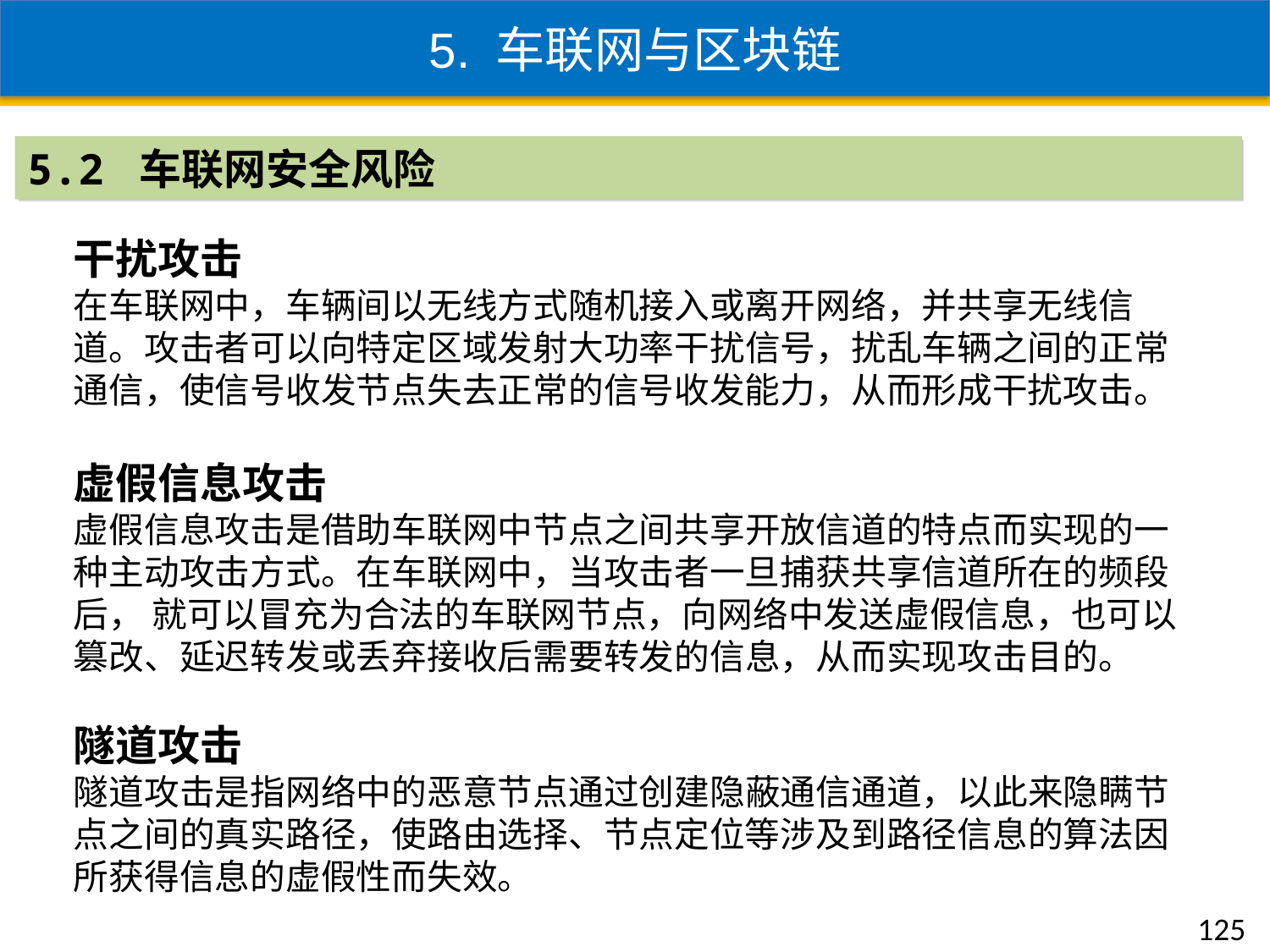

5. 车联网与区块链
5.2 车联网安全风险
干扰攻击
在车联网中，车辆间以无线方式随机接入或离开网络，并共享无线信道。攻击者可以向特定区域发射大功率干扰信号，扰乱车辆之间的正常通信，使信号收发节点失去正常的信号收发能力，从而形成干扰攻击。

虚假信息攻击
虚假信息攻击是借助车联网中节点之间共享开放信道的特点而实现的一种主动攻击方式。在车联网中，当攻击者一旦捕获共享信道所在的频段后， 就可以冒充为合法的车联网节点，向网络中发送虚假信息，也可以篡改、延迟转发或丢弃接收后需要转发的信息，从而实现攻击目的。

隧道攻击
隧道攻击是指网络中的恶意节点通过创建隐蔽通信通道，以此来隐瞒节点之间的真实路径，使路由选择、节点定位等涉及到路径信息的算法因所获得信息的虚假性而失效。

125